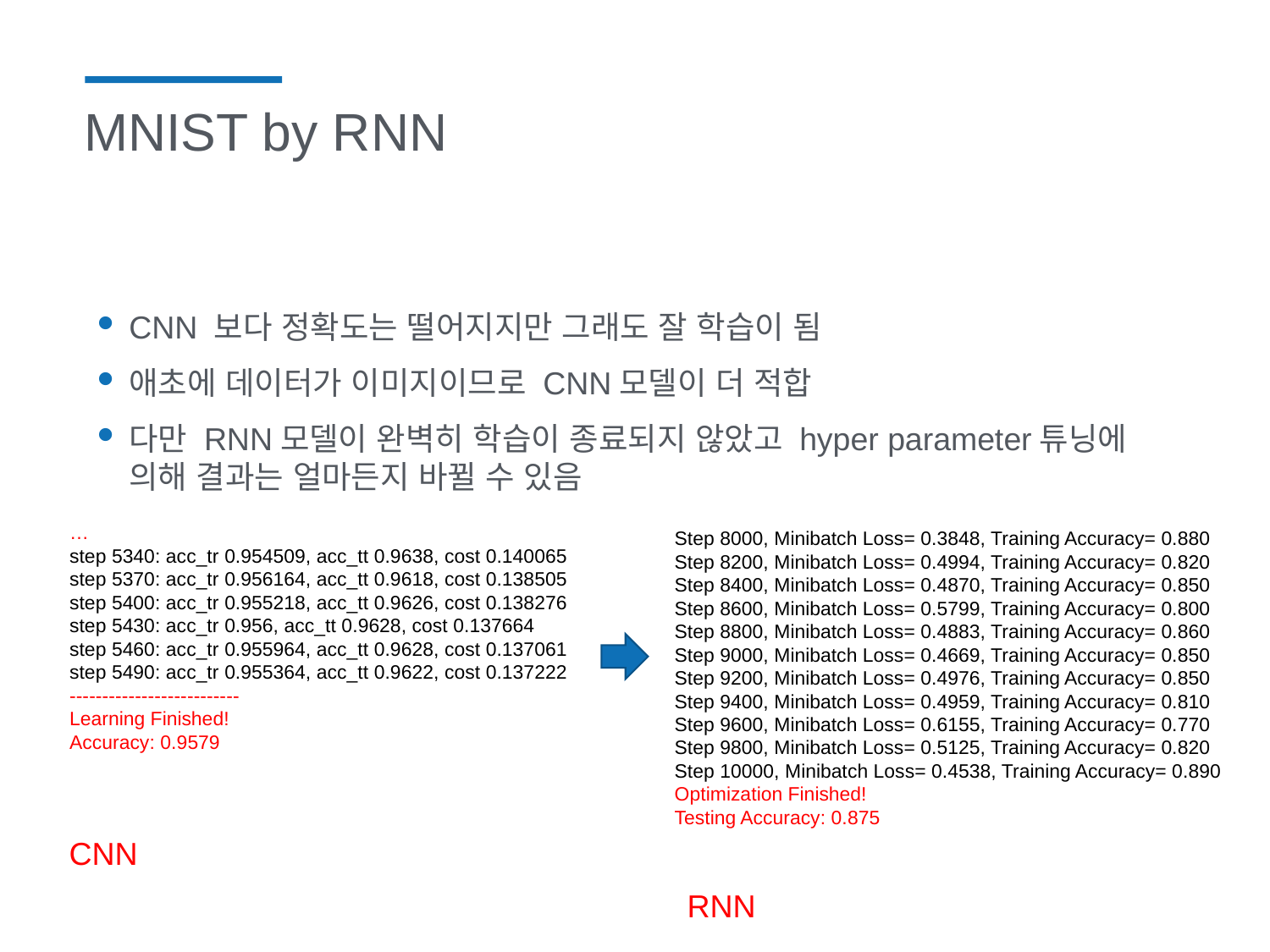

# MNIST by RNN
CNN 보다 정확도는 떨어지지만 그래도 잘 학습이 됨
애초에 데이터가 이미지이므로 CNN모델이 더 적합
다만 RNN모델이 완벽히 학습이 종료되지 않았고 hyper parameter튜닝에 의해 결과는 얼마든지 바뀔 수 있음
…
step 5340: acc_tr 0.954509, acc_tt 0.9638, cost 0.140065
step 5370: acc_tr 0.956164, acc_tt 0.9618, cost 0.138505
step 5400: acc_tr 0.955218, acc_tt 0.9626, cost 0.138276
step 5430: acc_tr 0.956, acc_tt 0.9628, cost 0.137664
step 5460: acc_tr 0.955964, acc_tt 0.9628, cost 0.137061
step 5490: acc_tr 0.955364, acc_tt 0.9622, cost 0.137222
--------------------------
Learning Finished!
Accuracy: 0.9579
Step 8000, Minibatch Loss= 0.3848, Training Accuracy= 0.880
Step 8200, Minibatch Loss= 0.4994, Training Accuracy= 0.820
Step 8400, Minibatch Loss= 0.4870, Training Accuracy= 0.850
Step 8600, Minibatch Loss= 0.5799, Training Accuracy= 0.800
Step 8800, Minibatch Loss= 0.4883, Training Accuracy= 0.860
Step 9000, Minibatch Loss= 0.4669, Training Accuracy= 0.850
Step 9200, Minibatch Loss= 0.4976, Training Accuracy= 0.850
Step 9400, Minibatch Loss= 0.4959, Training Accuracy= 0.810
Step 9600, Minibatch Loss= 0.6155, Training Accuracy= 0.770
Step 9800, Minibatch Loss= 0.5125, Training Accuracy= 0.820
Step 10000, Minibatch Loss= 0.4538, Training Accuracy= 0.890
Optimization Finished!
Testing Accuracy: 0.875

CNN
RNN